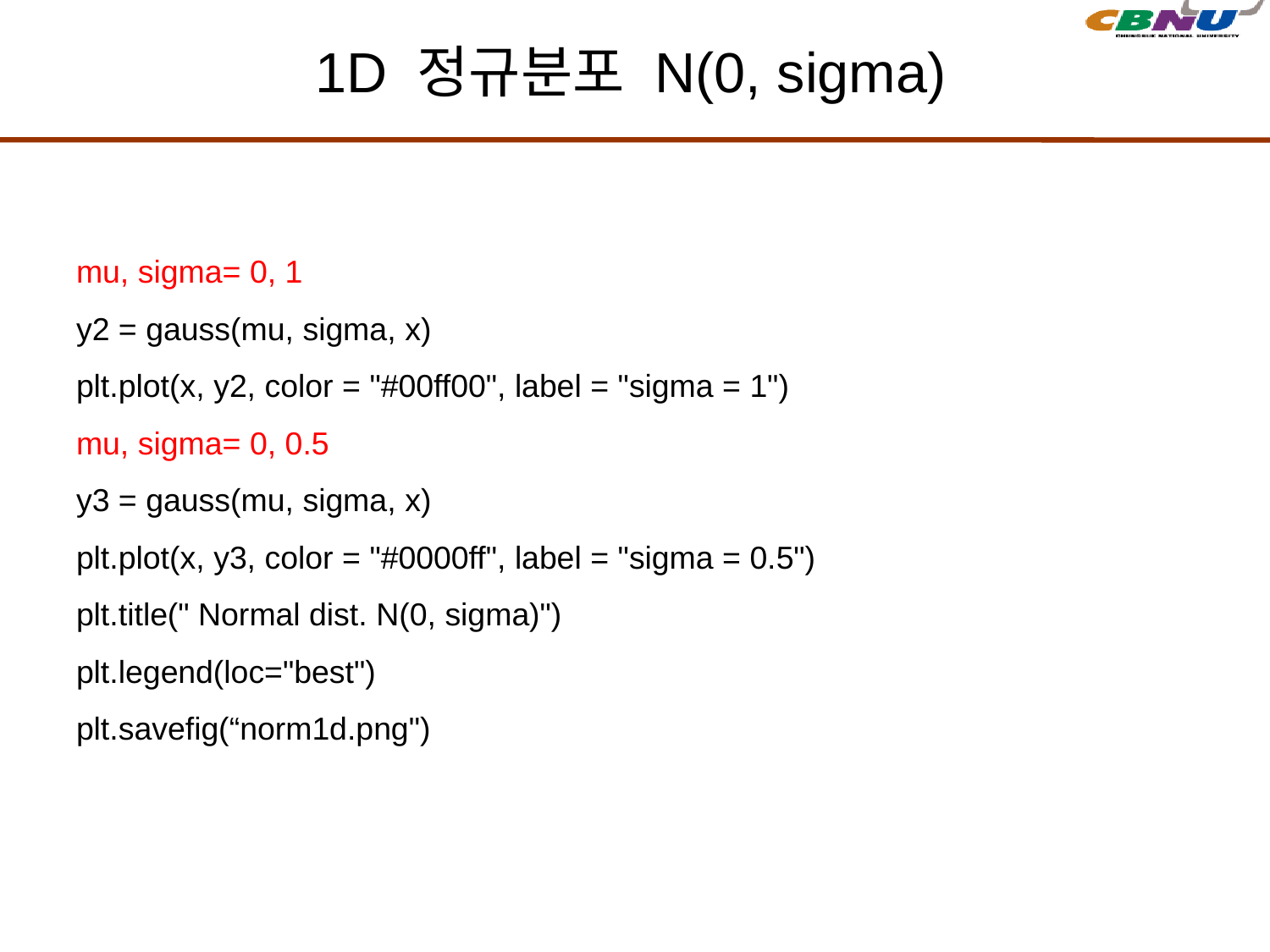

# 1D 정규분포 N(0, sigma)
mu, sigma= 0, 1
y2 = gauss(mu, sigma, x)
plt.plot(x, y2, color = "#00ff00", label = "sigma = 1")
mu, sigma= 0, 0.5
y3 = gauss(mu, sigma, x)
plt.plot(x, y3, color = "#0000ff", label = "sigma = 0.5")
plt.title(" Normal dist. N(0, sigma)")
plt.legend(loc="best")
plt.savefig(“norm1d.png")